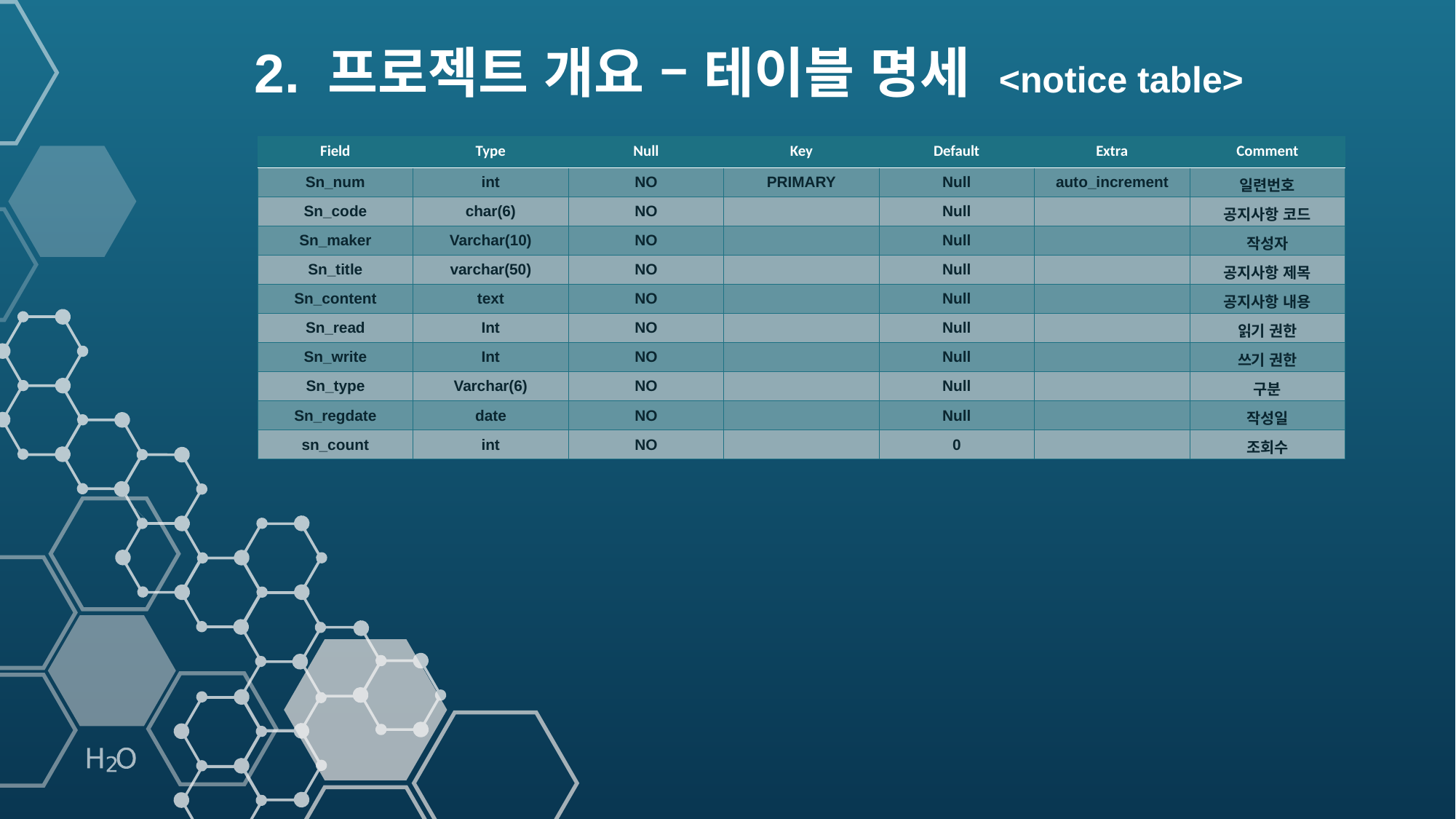

2. 프로젝트 개요 – 테이블 명세 <notice table>
| Field | Type | Null | Key | Default | Extra | Comment |
| --- | --- | --- | --- | --- | --- | --- |
| Sn\_num | int | NO | PRIMARY | Null | auto\_increment | 일련번호 |
| Sn\_code | char(6) | NO |  | Null |  | 공지사항 코드 |
| Sn\_maker | Varchar(10) | NO |  | Null |  | 작성자 |
| Sn\_title | varchar(50) | NO |  | Null |  | 공지사항 제목 |
| Sn\_content | text | NO |  | Null |  | 공지사항 내용 |
| Sn\_read | Int | NO |  | Null |  | 읽기 권한 |
| Sn\_write | Int | NO |  | Null |  | 쓰기 권한 |
| Sn\_type | Varchar(6) | NO |  | Null |  | 구분 |
| Sn\_regdate | date | NO |  | Null |  | 작성일 |
| sn\_count | int | NO |  | 0 |  | 조회수 |